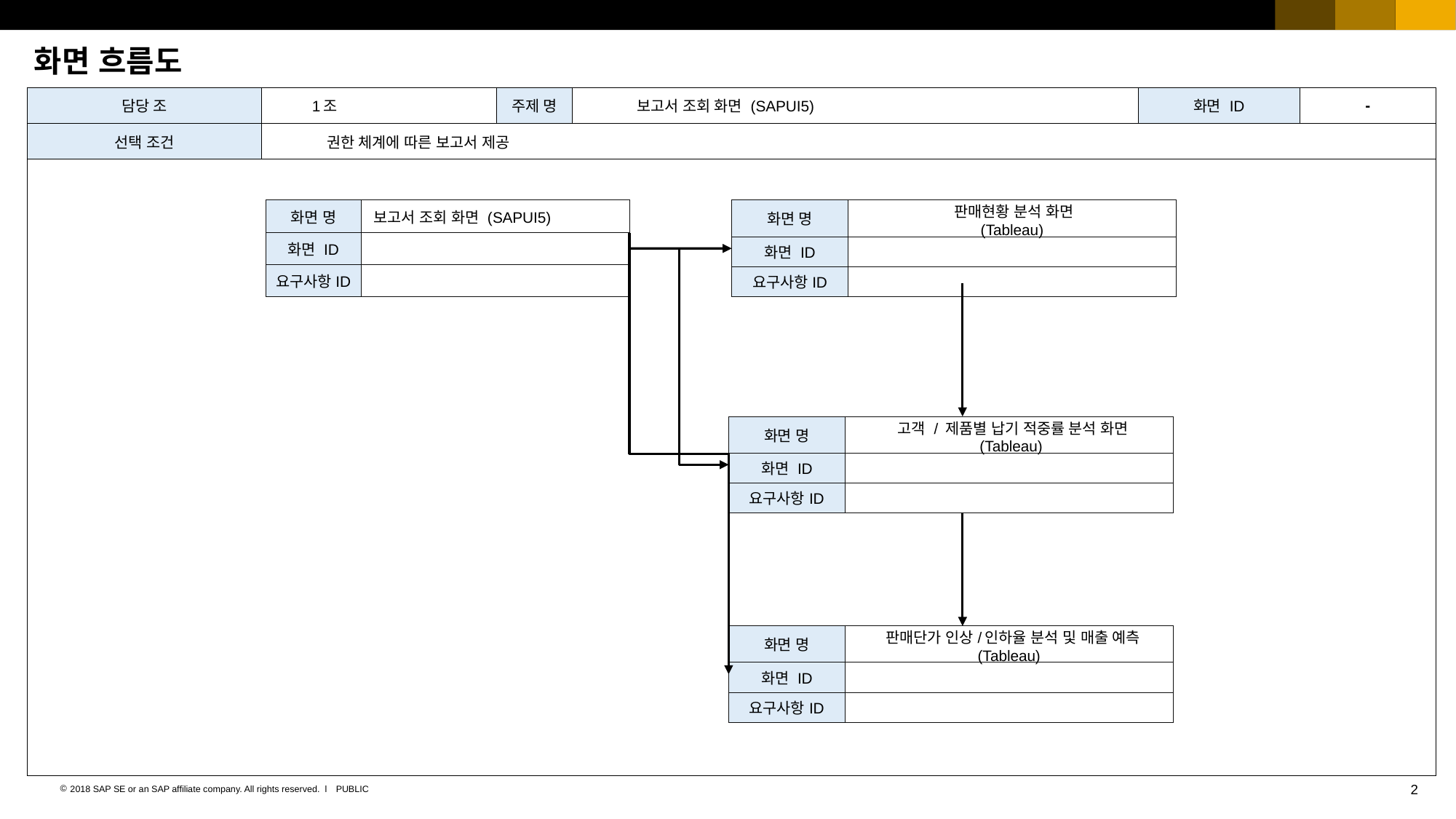

화면 흐름도
| 담당 조 | 1조 | 주제 명 | 보고서 조회 화면 (SAPUI5) | 화면 ID | - |
| --- | --- | --- | --- | --- | --- |
| 선택 조건 | 권한 체계에 따른 보고서 제공 |  |  |  |  |
|  |  |  |  |  |  |
| 화면 명 | 보고서 조회 화면 (SAPUI5) |
| --- | --- |
| 화면 ID |  |
| 요구사항ID |  |
| 화면 명 | 판매현황 분석 화면 (Tableau) |
| --- | --- |
| 화면 ID |  |
| 요구사항ID |  |
| 화면 명 | 고객 / 제품별 납기 적중률 분석 화면 (Tableau) |
| --- | --- |
| 화면 ID |  |
| 요구사항ID |  |
| 화면 명 | 판매단가 인상/인하율 분석 및 매출 예측 (Tableau) |
| --- | --- |
| 화면 ID |  |
| 요구사항ID |  |